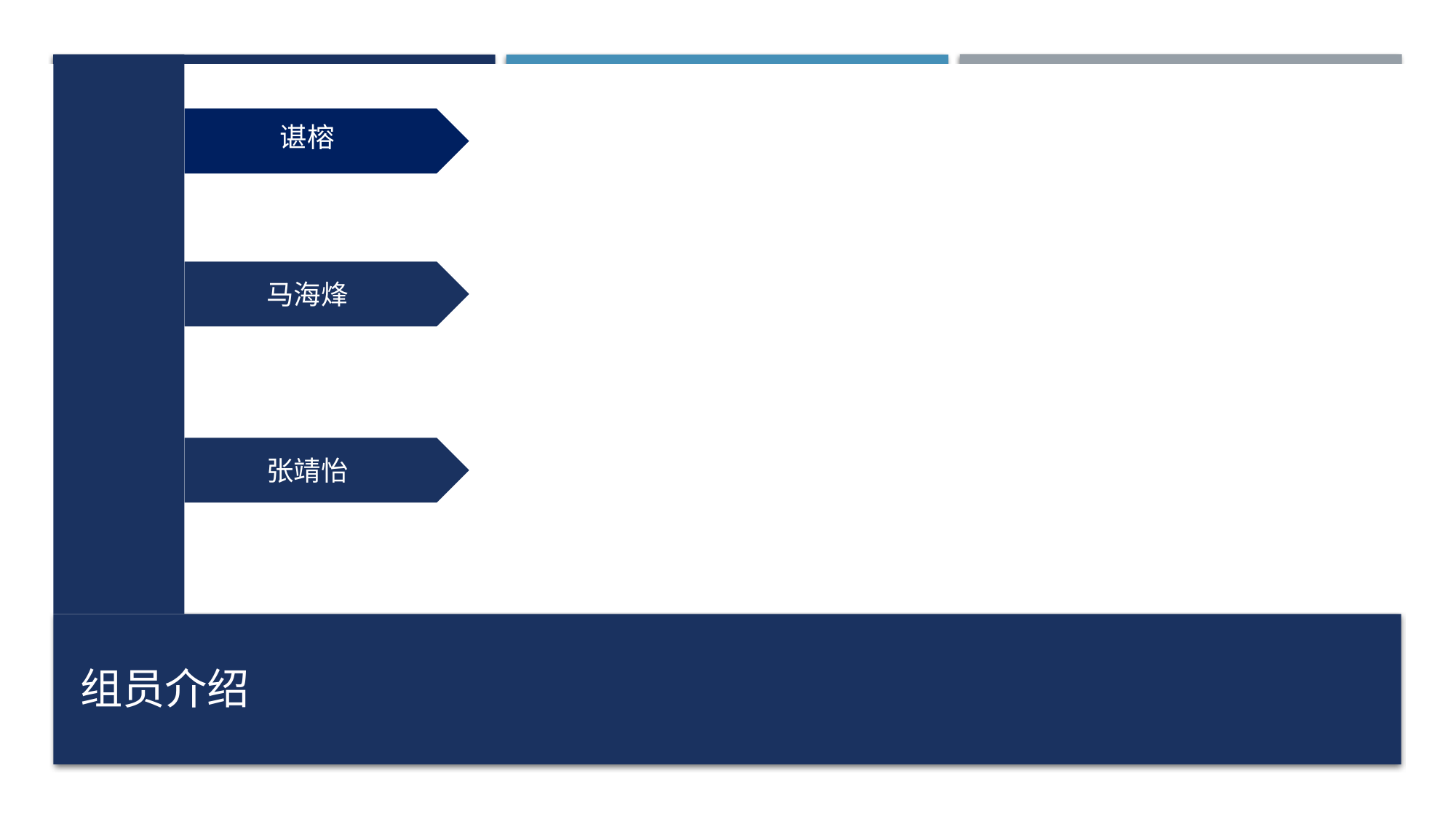

谌榕
马海烽
链接

谌榕

马海烽

张靖怡

# 组员介绍